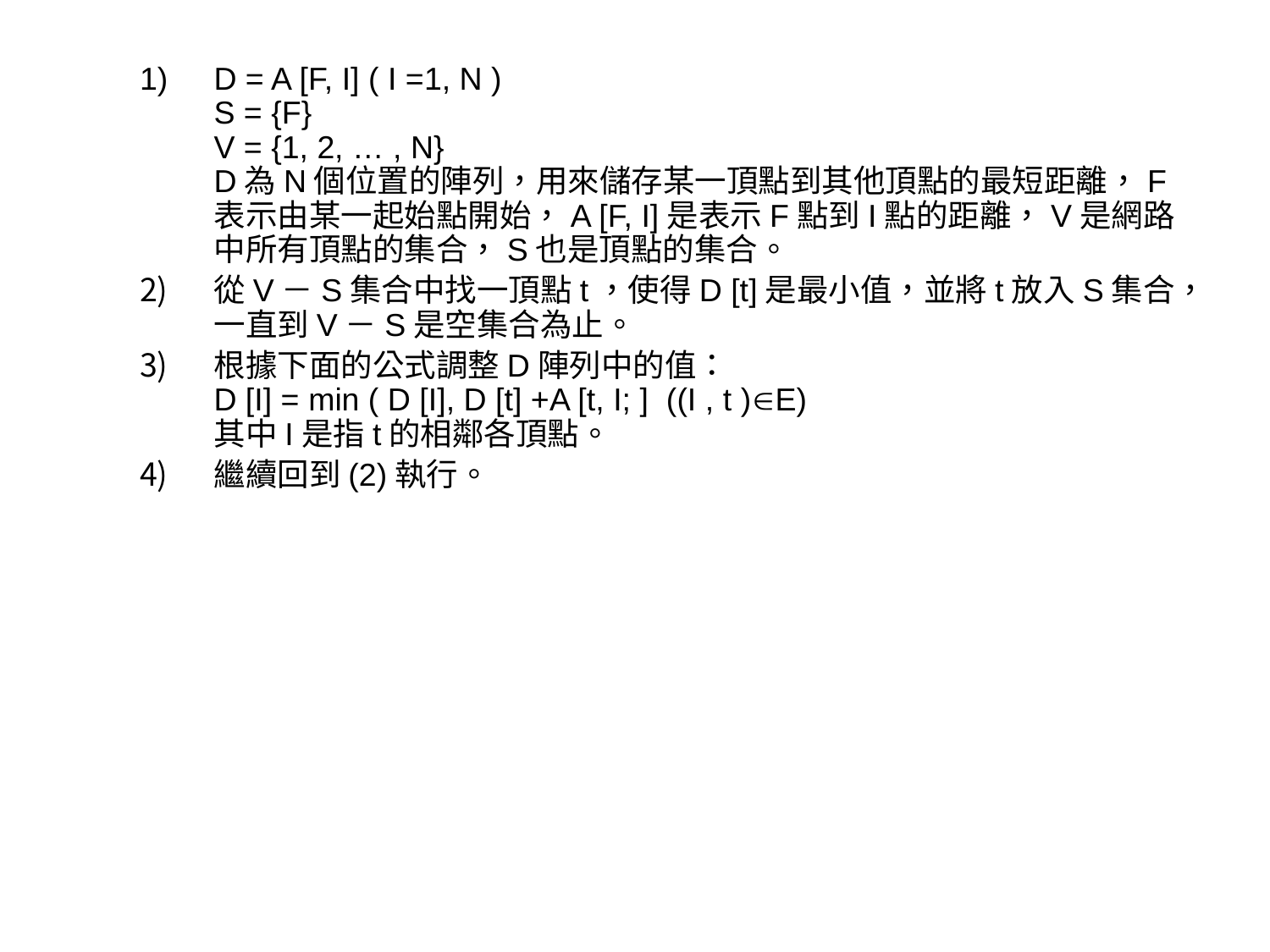

D = A [F, I] ( I =1, N )
S = {F}
V = {1, 2, … , N}
D為N個位置的陣列，用來儲存某一頂點到其他頂點的最短距離，F表示由某一起始點開始，A [F, I]是表示F點到I點的距離，V是網路中所有頂點的集合，S也是頂點的集合。
從V－S集合中找一頂點t，使得D [t]是最小值，並將t放入S集合，一直到V－S是空集合為止。
根據下面的公式調整D陣列中的值：
D [I] = min ( D [I], D [t] +A [t, I; ]  ((I , t )∈E)
其中I是指t的相鄰各頂點。
繼續回到(2)執行。